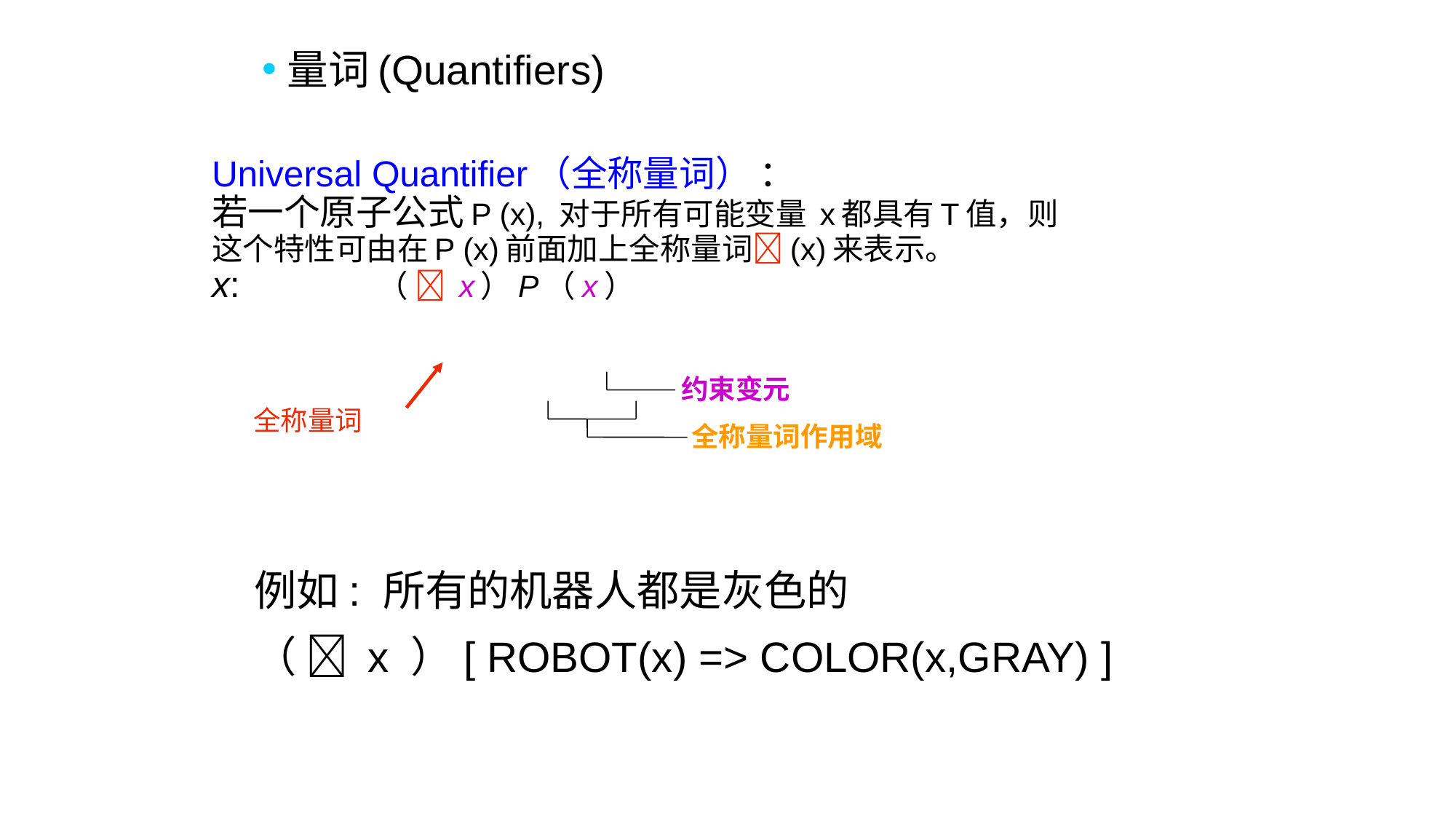

量词(Quantifiers)

Universal Quantifier（全称量词） ：
若一个原子公式P (x), 对于所有可能变量 x都具有T值，则
这个特性可由在P (x)前面加上全称量词∀(x)来表示。
x:             （ ∀ x）P（x）

全称量词
约束变元

全称量词作用域

例如: 所有的机器人都是灰色的
（ ∀ x ）[ ROBOT(x) => COLOR(x,GRAY) ]